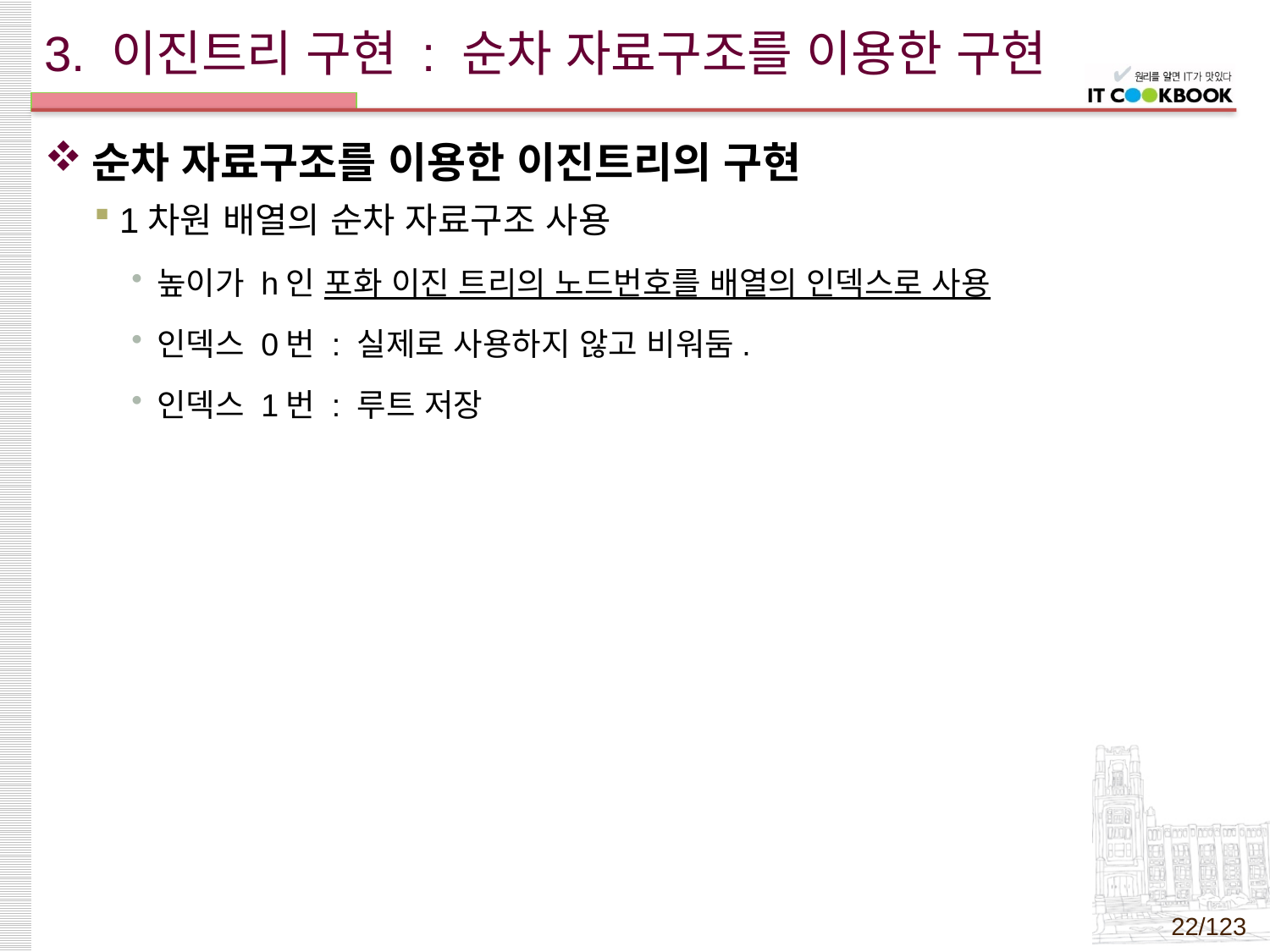

# 3. 이진트리 구현 : 순차 자료구조를 이용한 구현
순차 자료구조를 이용한 이진트리의 구현
1차원 배열의 순차 자료구조 사용
높이가 h인 포화 이진 트리의 노드번호를 배열의 인덱스로 사용
인덱스 0번 : 실제로 사용하지 않고 비워둠.
인덱스 1번 : 루트 저장